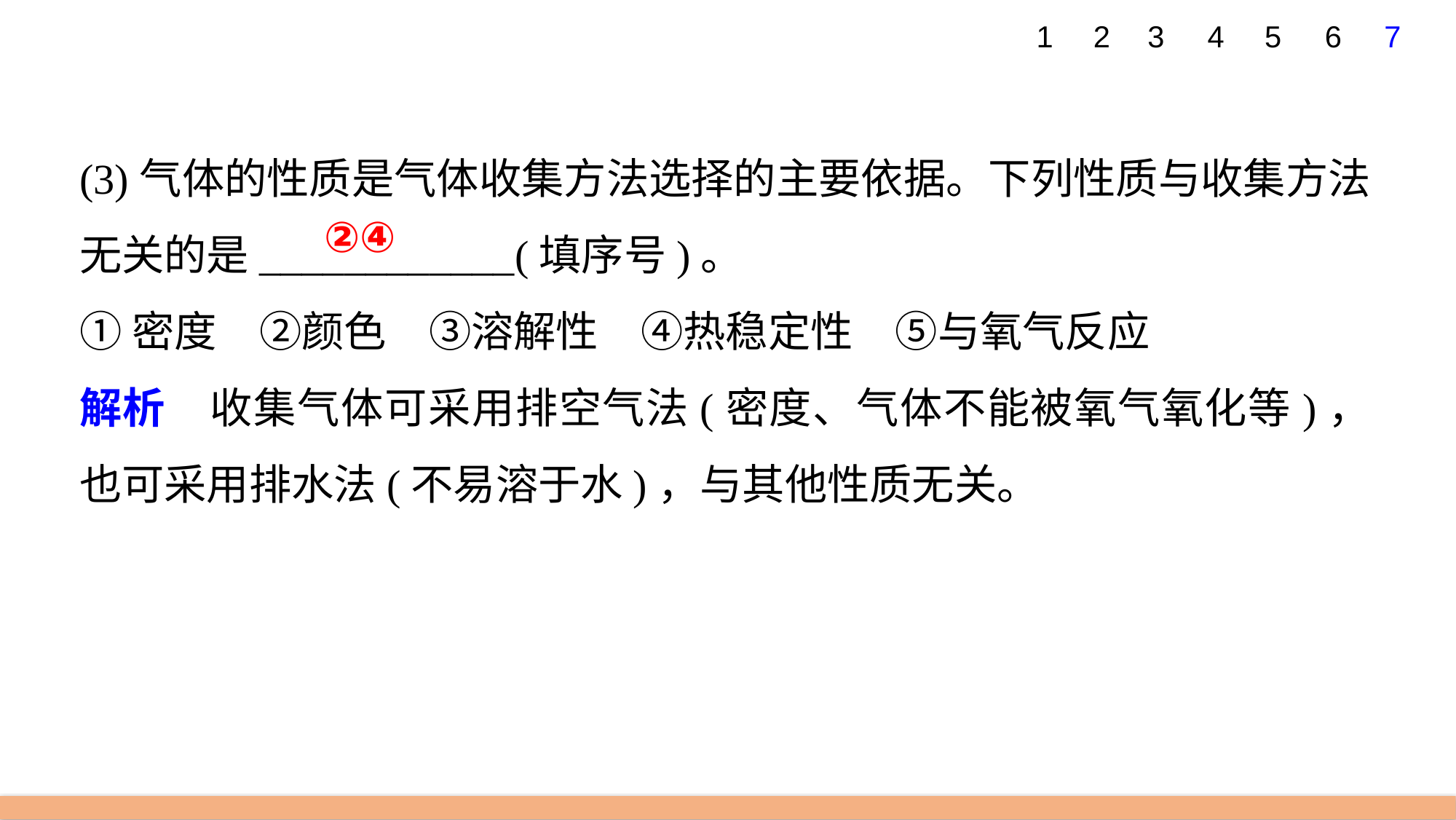

7
1
2
3
4
5
6
(3)气体的性质是气体收集方法选择的主要依据。下列性质与收集方法无关的是____________(填序号)。
①密度　②颜色　③溶解性　④热稳定性　⑤与氧气反应
解析　收集气体可采用排空气法(密度、气体不能被氧气氧化等)，也可采用排水法(不易溶于水)，与其他性质无关。
②④